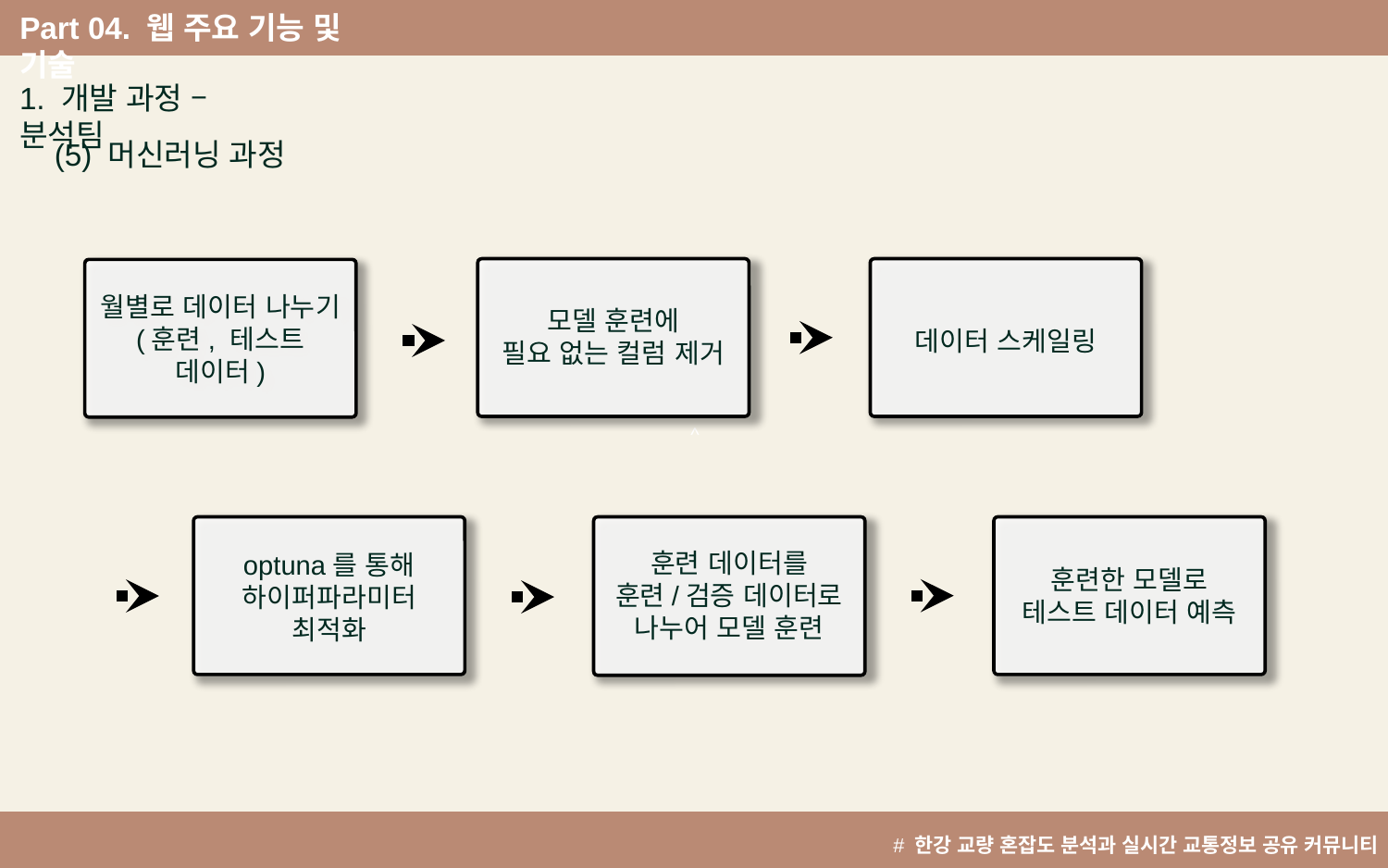

Part 04. 웹 주요 기능 및 기술
^
1. 개발 과정 – 분석팀
(5) 머신러닝 과정

모델 훈련에
필요 없는 컬럼 제거

데이터 스케일링
월별로 데이터 나누기
(훈련, 테스트 데이터)

훈련한 모델로
테스트 데이터 예측

optuna를 통해
하이퍼파라미터 최적화

훈련 데이터를
훈련/검증 데이터로
나누어 모델 훈련
# 한강 교량 혼잡도 분석과 실시간 교통정보 공유 커뮤니티 개발